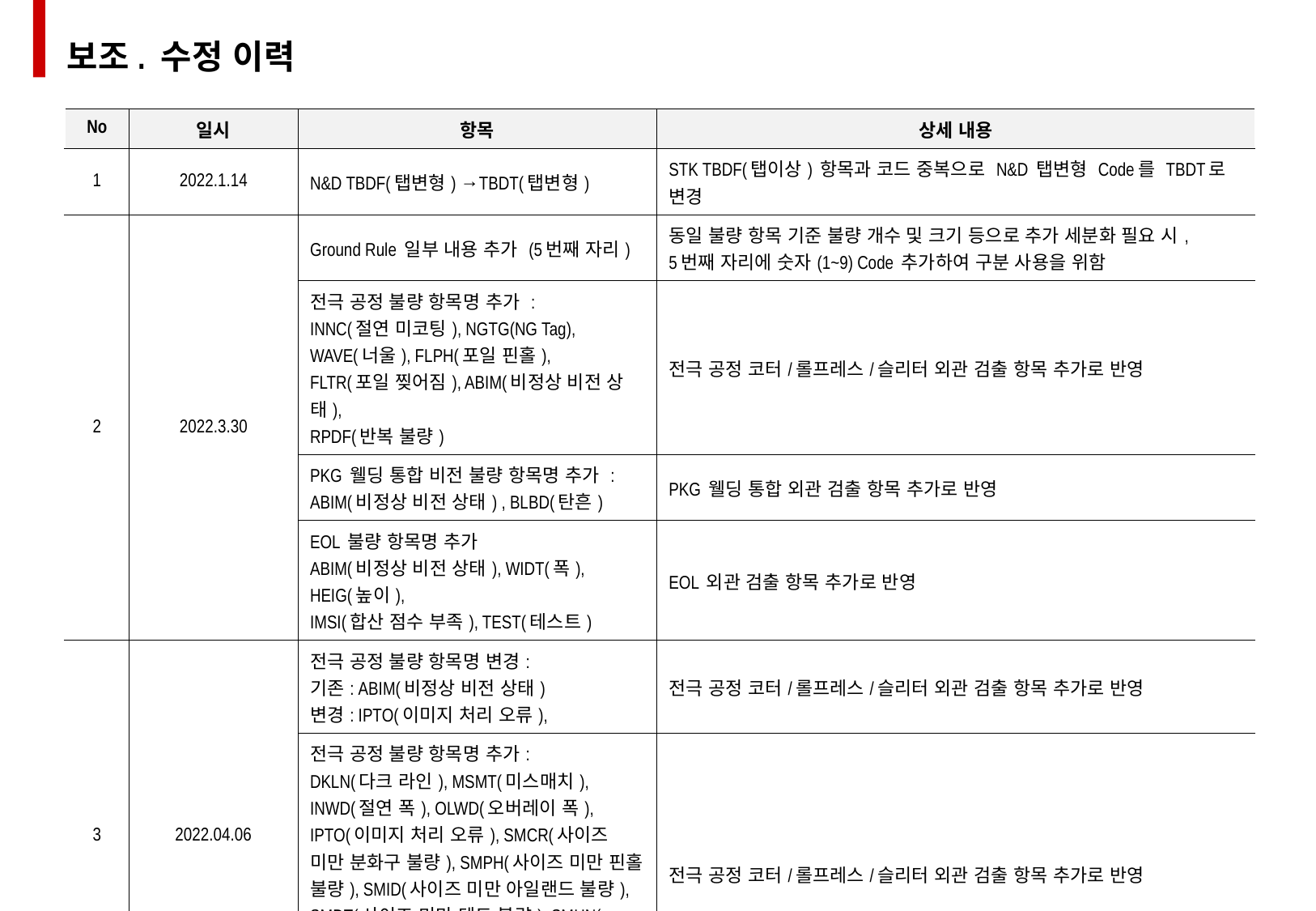

보조. 수정 이력
| No | 일시 | 항목 | 상세 내용 |
| --- | --- | --- | --- |
| 1 | 2022.1.14 | N&D TBDF(탭변형) →TBDT(탭변형) | STK TBDF(탭이상) 항목과 코드 중복으로 N&D 탭변형 Code를 TBDT로 변경 |
| 2 | 2022.3.30 | Ground Rule 일부 내용 추가 (5번째 자리) | 동일 불량 항목 기준 불량 개수 및 크기 등으로 추가 세분화 필요 시, 5번째 자리에 숫자(1~9) Code 추가하여 구분 사용을 위함 |
|  |  | 전극 공정 불량 항목명 추가 : INNC(절연 미코팅), NGTG(NG Tag), WAVE(너울), FLPH(포일 핀홀), FLTR(포일 찢어짐), ABIM(비정상 비전 상태), RPDF(반복 불량) | 전극 공정 코터/롤프레스/슬리터 외관 검출 항목 추가로 반영 |
|  |  | PKG 웰딩 통합 비전 불량 항목명 추가 : ABIM(비정상 비전 상태) , BLBD(탄흔) | PKG 웰딩 통합 외관 검출 항목 추가로 반영 |
|  |  | EOL 불량 항목명 추가 ABIM(비정상 비전 상태), WIDT(폭), HEIG(높이), IMSI(합산 점수 부족), TEST(테스트) | EOL 외관 검출 항목 추가로 반영 |
| 3 | 2022.04.06 | 전극 공정 불량 항목명 변경: 기존: ABIM(비정상 비전 상태) 변경: IPTO(이미지 처리 오류), | 전극 공정 코터/롤프레스/슬리터 외관 검출 항목 추가로 반영 |
|  |  | 전극 공정 불량 항목명 추가: DKLN(다크 라인), MSMT(미스매치), INWD(절연 폭), OLWD(오버레이 폭), IPTO(이미지 처리 오류), SMCR(사이즈 미만 분화구 불량), SMPH(사이즈 미만 핀홀 불량), SMID(사이즈 미만 아일랜드 불량), SMDT(사이즈 미만 덴트 불량), SMHN(사이즈 미만 열주름 불량), SMPS(사이즈 미만 돌출 불량), SMST(사이즈 미만 스크래치 불량) | 전극 공정 코터/롤프레스/슬리터 외관 검출 항목 추가로 반영 |